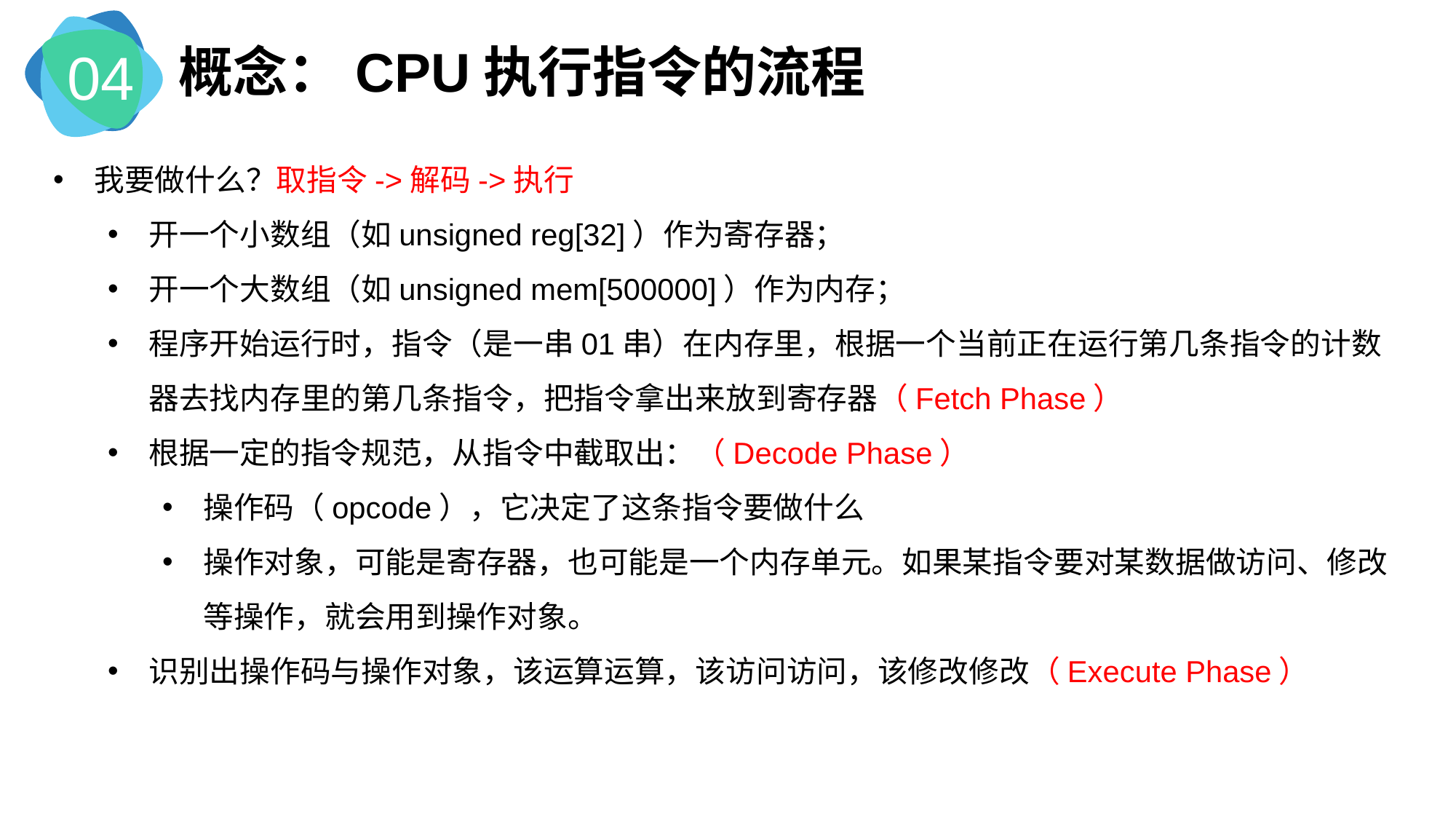

04
概念：CPU执行指令的流程
我要做什么？取指令->解码->执行
开一个小数组（如unsigned reg[32]）作为寄存器；
开一个大数组（如unsigned mem[500000]）作为内存；
程序开始运行时，指令（是一串01串）在内存里，根据一个当前正在运行第几条指令的计数器去找内存里的第几条指令，把指令拿出来放到寄存器（Fetch Phase）
根据一定的指令规范，从指令中截取出：（Decode Phase）
操作码（opcode），它决定了这条指令要做什么
操作对象，可能是寄存器，也可能是一个内存单元。如果某指令要对某数据做访问、修改等操作，就会用到操作对象。
识别出操作码与操作对象，该运算运算，该访问访问，该修改修改（Execute Phase）